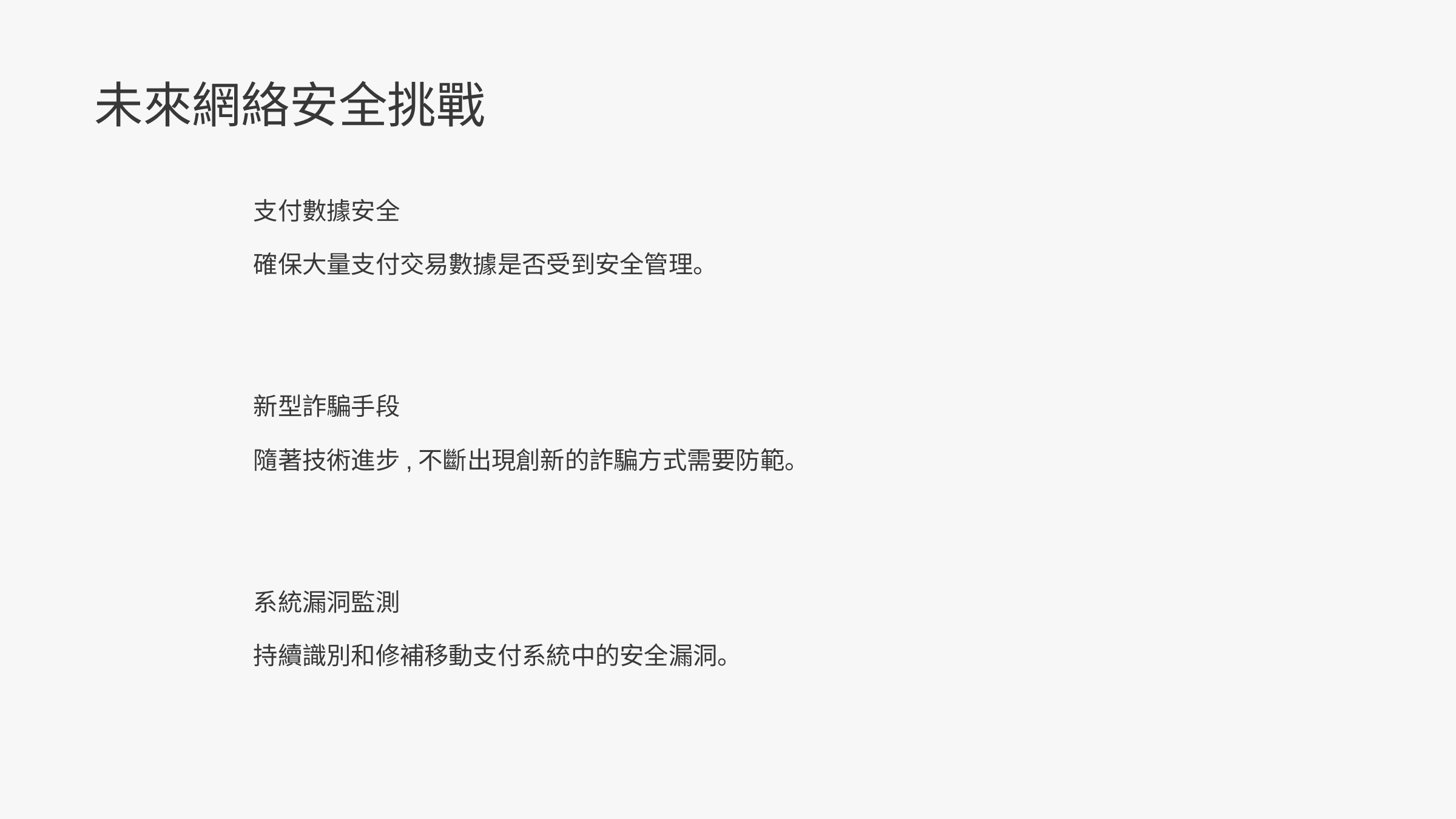

未來網絡安全挑戰
支付數據安全
確保大量支付交易數據是否受到安全管理。
新型詐騙手段
隨著技術進步,不斷出現創新的詐騙方式需要防範。
系統漏洞監測
持續識別和修補移動支付系統中的安全漏洞。